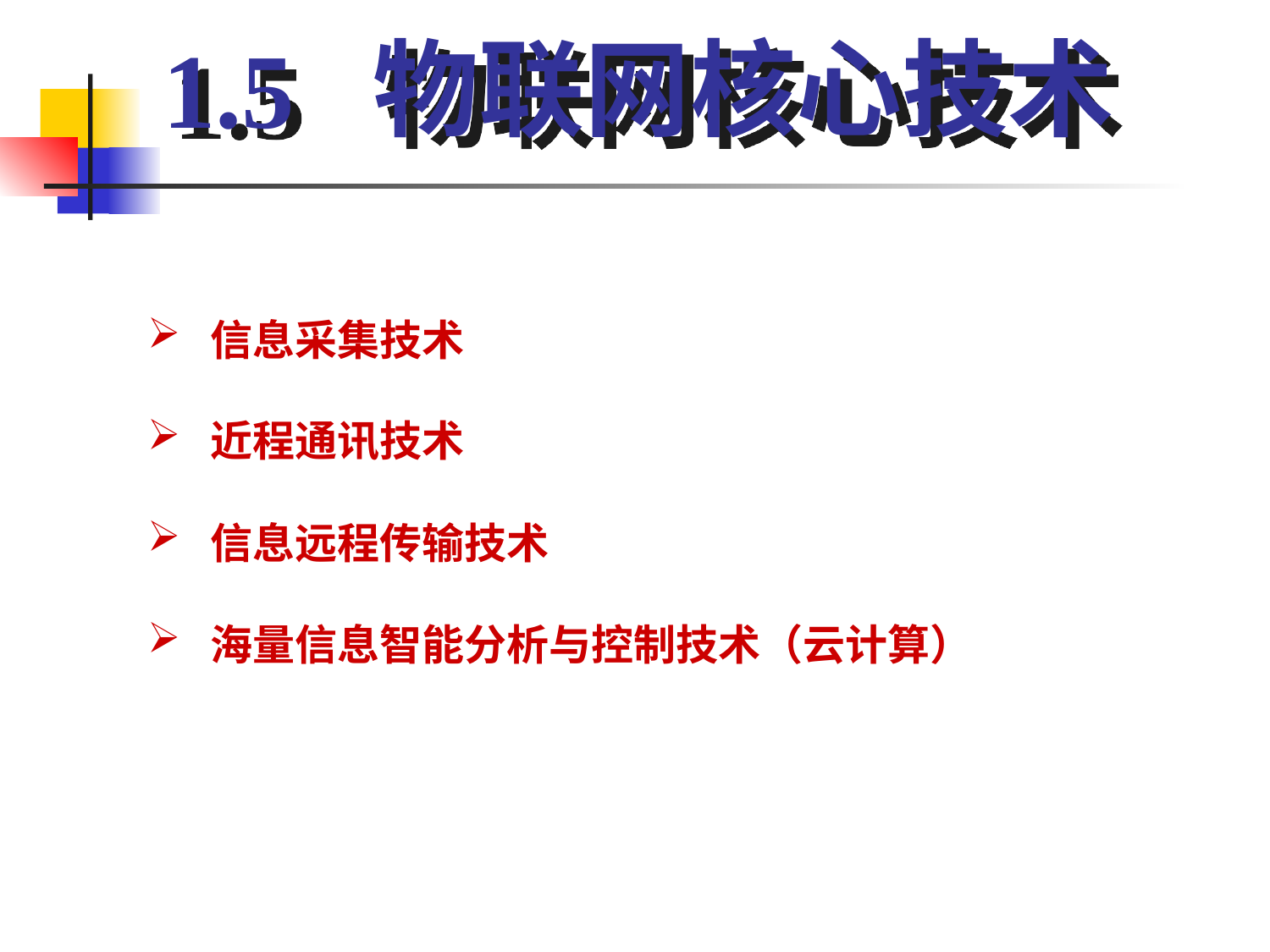

1.5  物联网核心技术
  信息采集技术
  近程通讯技术
  信息远程传输技术
  海量信息智能分析与控制技术（云计算）